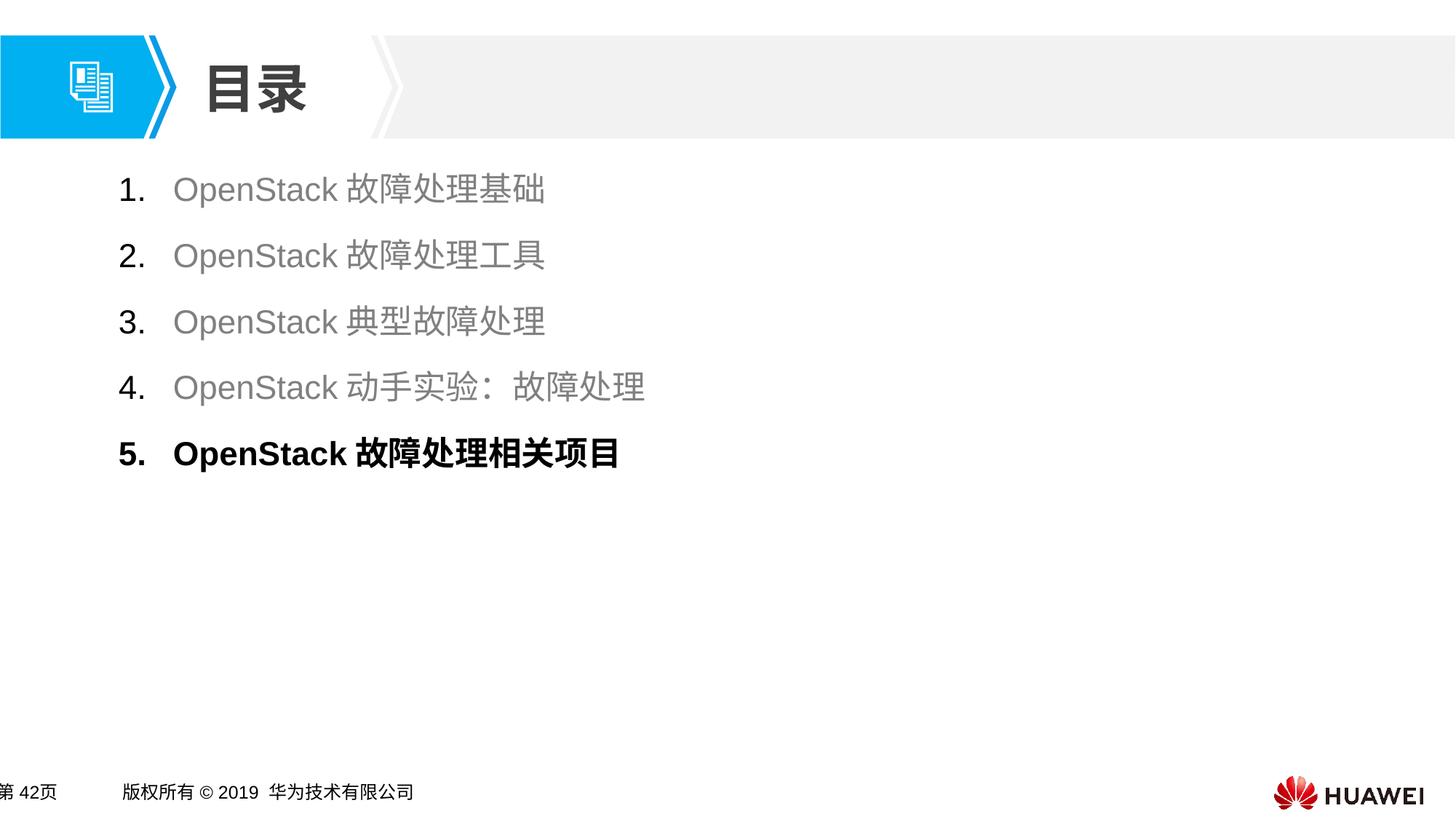

OpenStack故障处理基础
OpenStack故障处理工具
OpenStack典型故障处理
OpenStack动手实验：故障处理
OpenStack故障处理相关项目